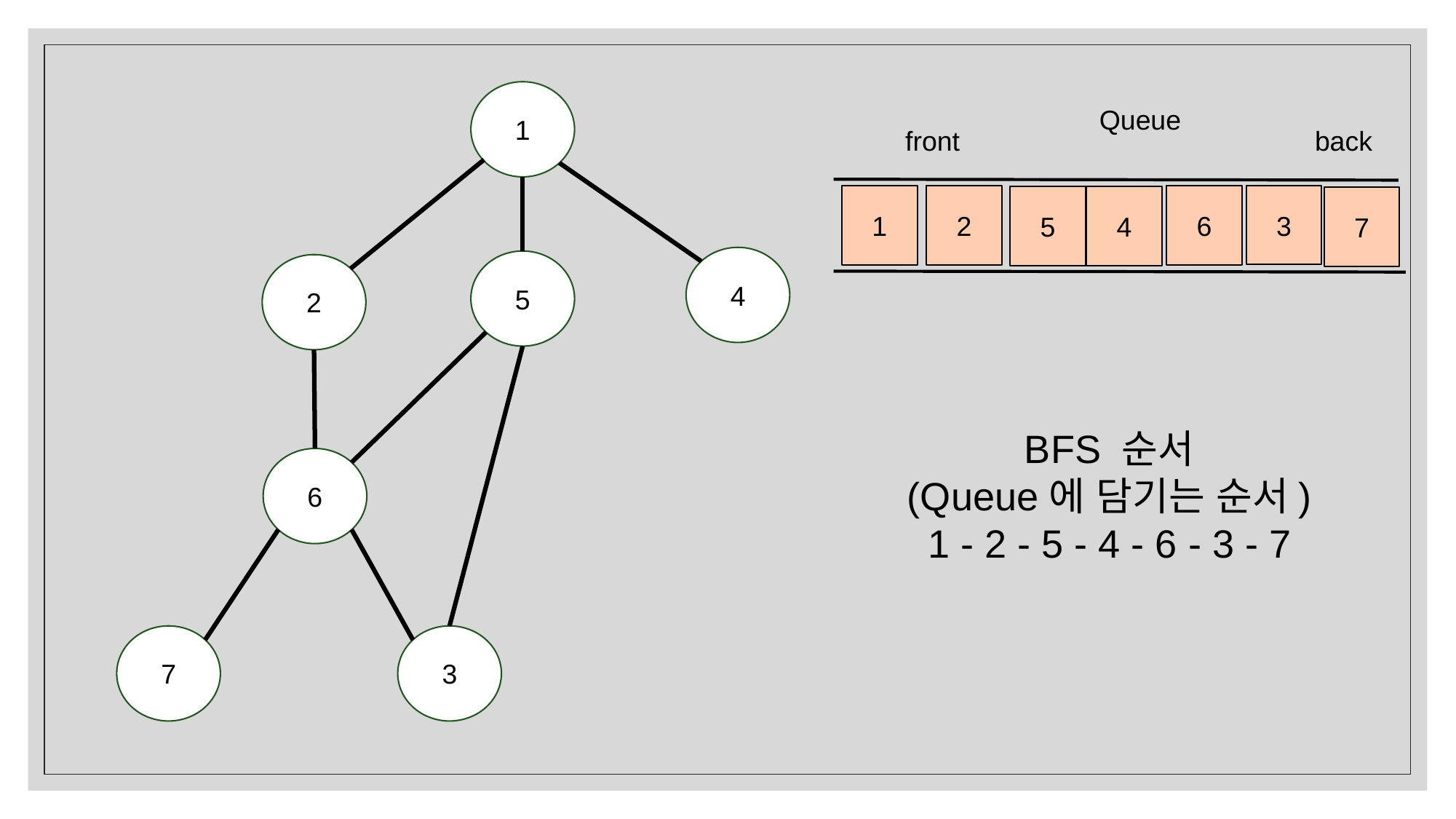

1
Queue
front
back
3
1
2
6
5
4
7
4
5
2
BFS 순서
(Queue에 담기는 순서)
1 - 2 - 5 - 4 - 6 - 3 - 7
6
3
7